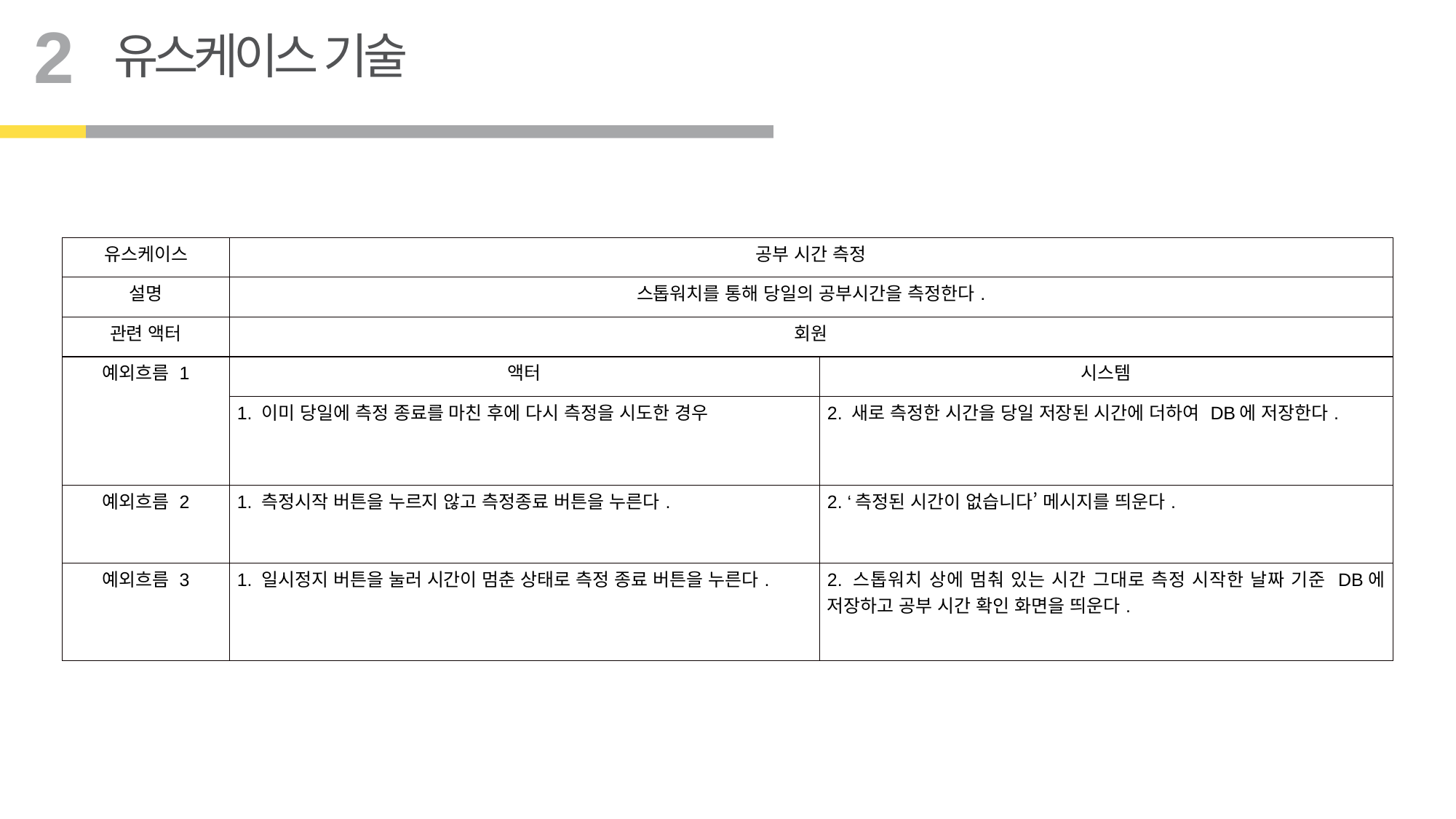

2
유스케이스 기술

| 유스케이스 | 공부 시간 측정 |  |
| --- | --- | --- |
| 설명 | 스톱워치를 통해 당일의 공부시간을 측정한다. |  |
| 관련 액터 | 회원 |  |
| 예외흐름 1 | 액터 | 시스템 |
|  | 1. 이미 당일에 측정 종료를 마친 후에 다시 측정을 시도한 경우 | 2. 새로 측정한 시간을 당일 저장된 시간에 더하여 DB에 저장한다. |
| 예외흐름 2 | 1. 측정시작 버튼을 누르지 않고 측정종료 버튼을 누른다. | 2. ‘측정된 시간이 없습니다’ 메시지를 띄운다. |
| 예외흐름 3 | 1. 일시정지 버튼을 눌러 시간이 멈춘 상태로 측정 종료 버튼을 누른다. | 2. 스톱워치 상에 멈춰 있는 시간 그대로 측정 시작한 날짜 기준 DB에 저장하고 공부 시간 확인 화면을 띄운다. |